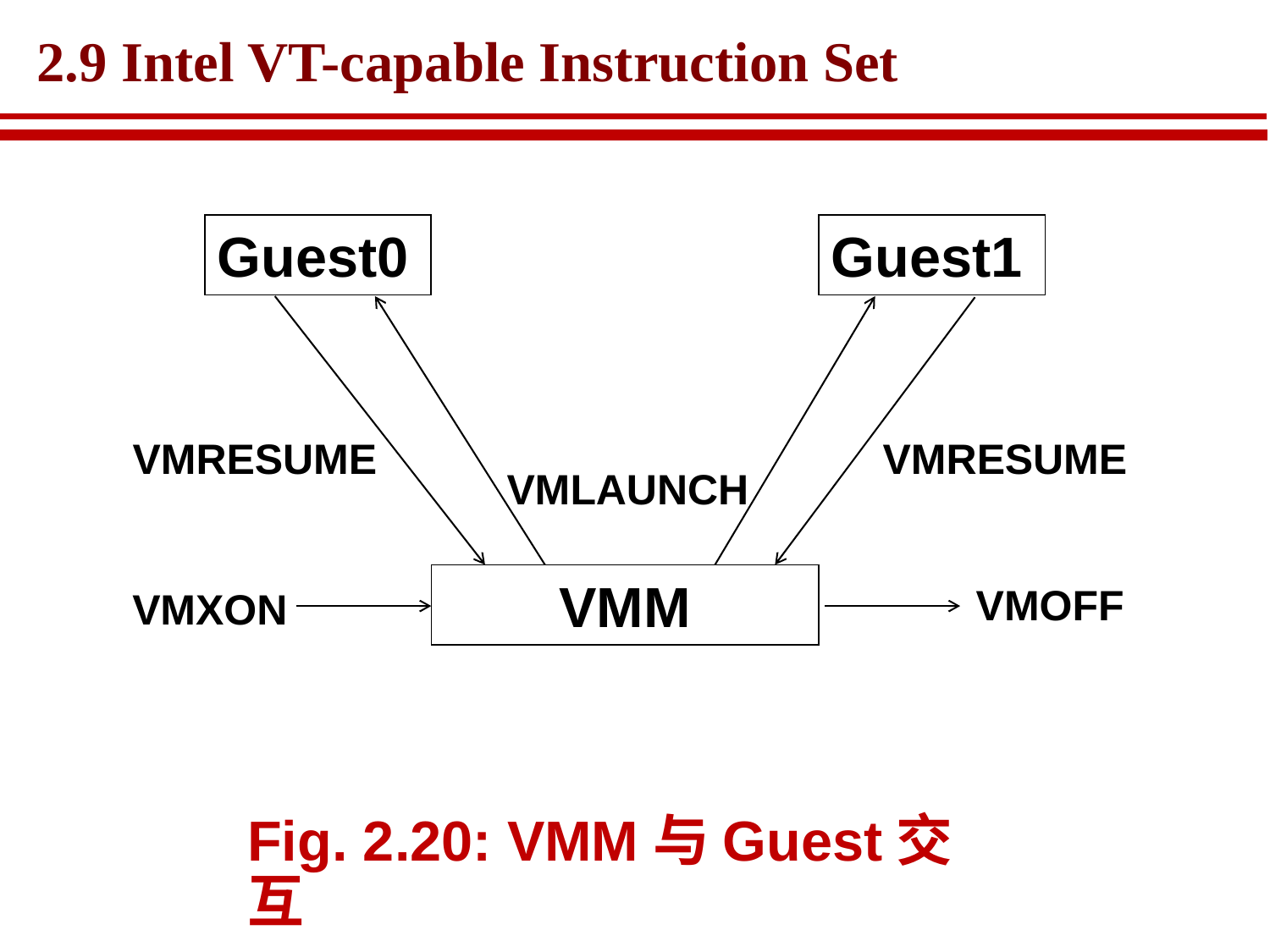

# 2.9 Intel VT-capable Instruction Set
Guest0
Guest1
VMRESUME
VMRESUME
VMLAUNCH
VMM
VMOFF
VMXON

Fig. 2.20: VMM与Guest交互